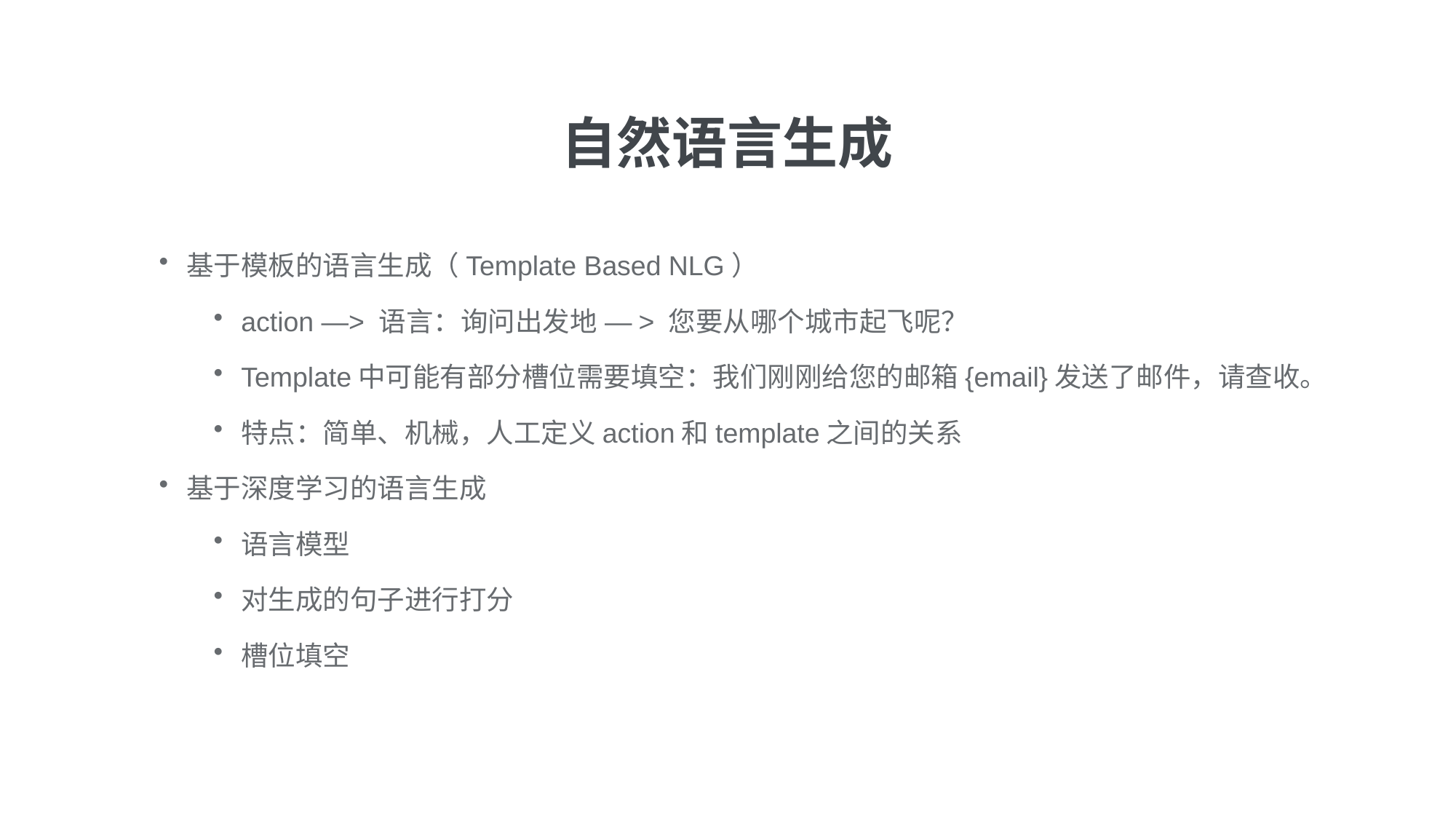

自然语言生成

基于模板的语言生成（Template Based NLG）
action —> 语言：询问出发地 —> 您要从哪个城市起飞呢？
Template中可能有部分槽位需要填空：我们刚刚给您的邮箱{email}发送了邮件，请查收。
特点：简单、机械，人工定义action和template之间的关系
基于深度学习的语言生成
语言模型
对生成的句子进行打分
槽位填空